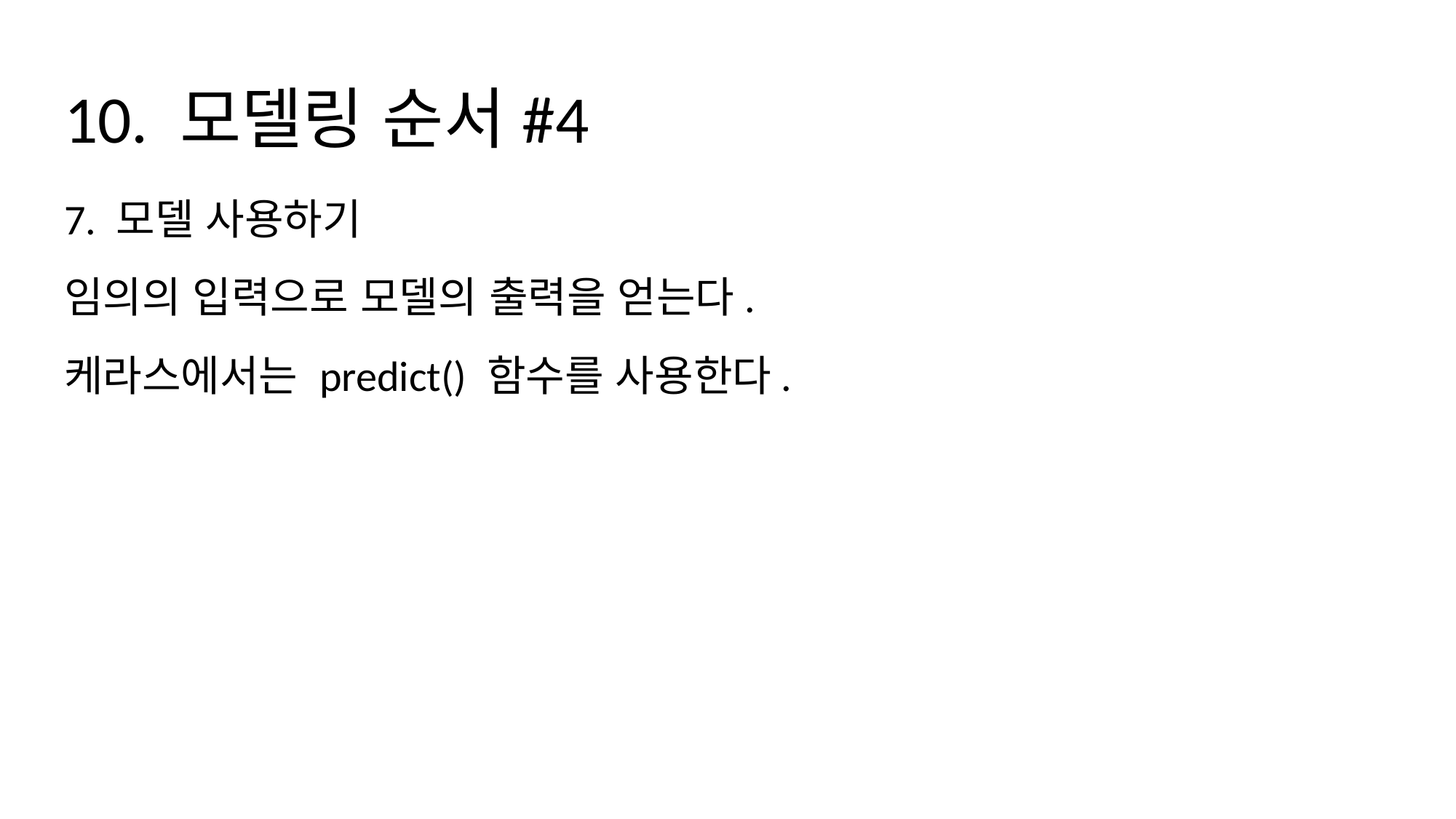

# 10. 모델링 순서#4
7. 모델 사용하기
임의의 입력으로 모델의 출력을 얻는다.
케라스에서는 predict() 함수를 사용한다.